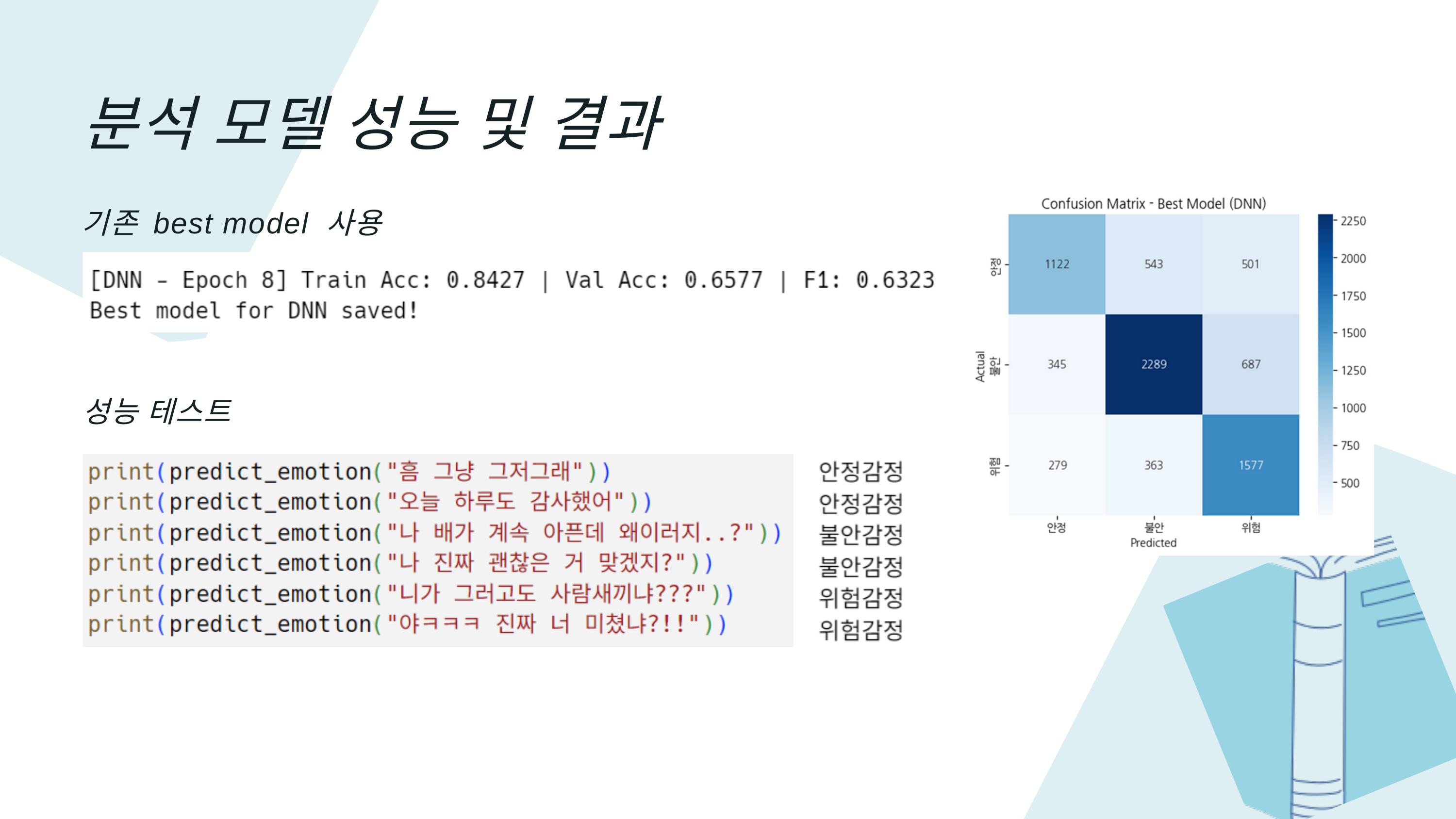

분석 모델 성능 및 결과

기존 best model 사용

성능 테스트